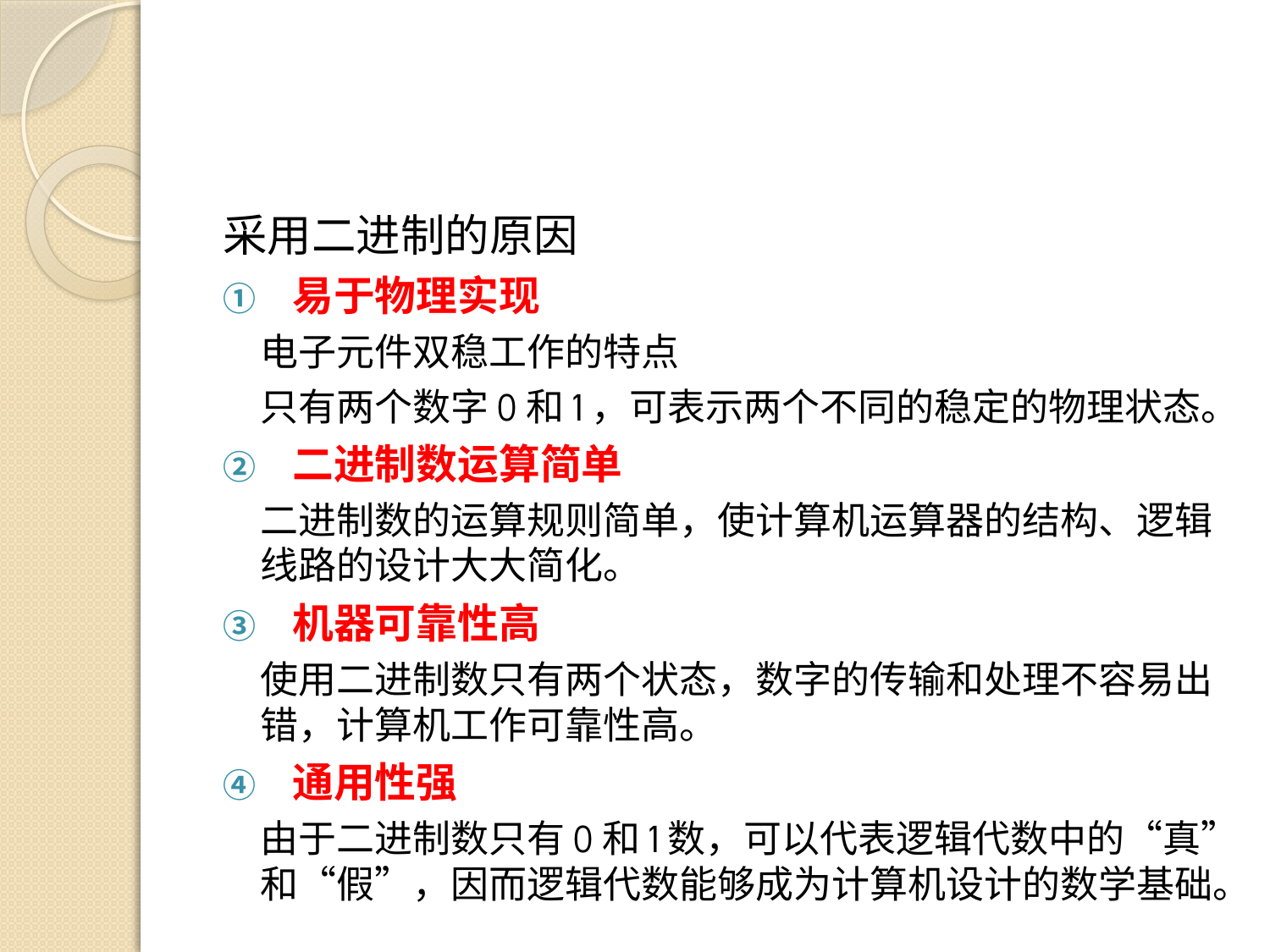

#
采用二进制的原因
易于物理实现
电子元件双稳工作的特点
只有两个数字0和1，可表示两个不同的稳定的物理状态。
二进制数运算简单
二进制数的运算规则简单，使计算机运算器的结构、逻辑线路的设计大大简化。
机器可靠性高
使用二进制数只有两个状态，数字的传输和处理不容易出错，计算机工作可靠性高。
通用性强
由于二进制数只有0和1数，可以代表逻辑代数中的“真”和“假”，因而逻辑代数能够成为计算机设计的数学基础。